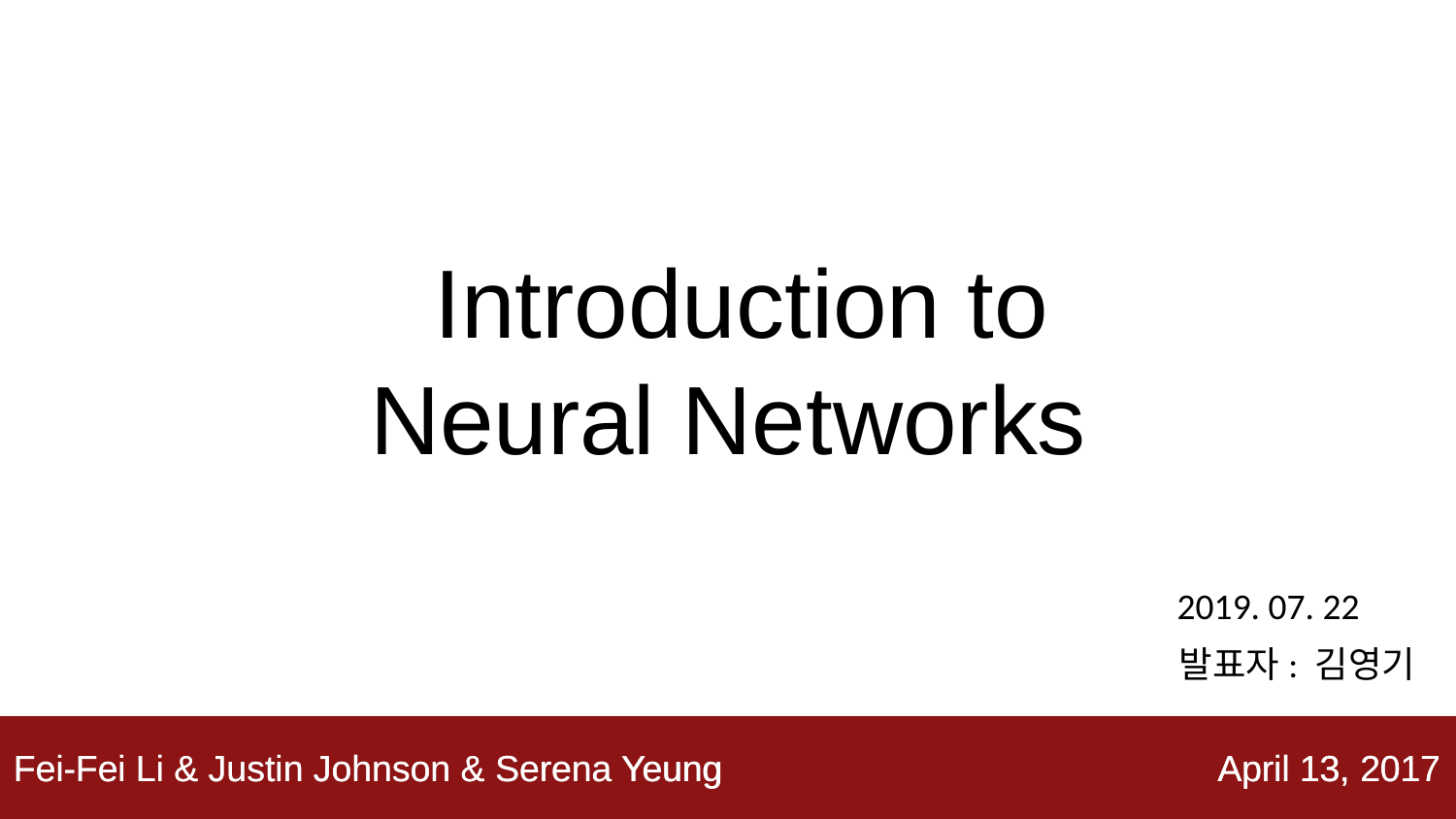

# Introduction to Neural Networks
2019. 07. 22
발표자: 김영기

Fei-Fei Li & Justin Johnson & Serena Yeung
April 13, 2017
Fei-Fei Li & Justin Johnson & Serena Yeung		April 13, 2017